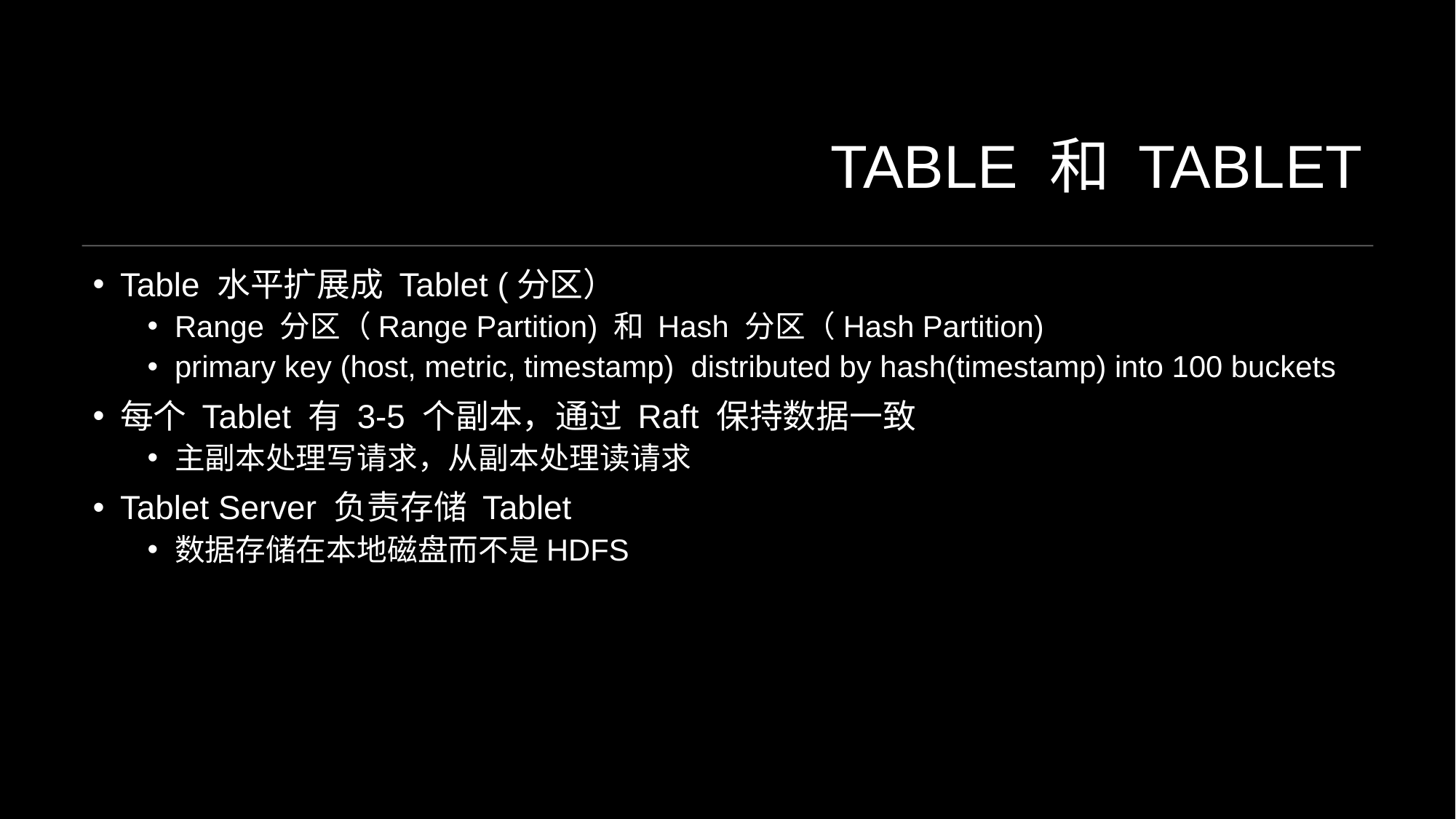

# Table 和 TableT
Table 水平扩展成 Tablet (分区）
Range 分区（Range Partition) 和 Hash 分区（Hash Partition)
primary key (host, metric, timestamp)  distributed by hash(timestamp) into 100 buckets
每个 Tablet 有 3-5 个副本，通过 Raft 保持数据一致
主副本处理写请求，从副本处理读请求
Tablet Server 负责存储 Tablet
数据存储在本地磁盘而不是HDFS